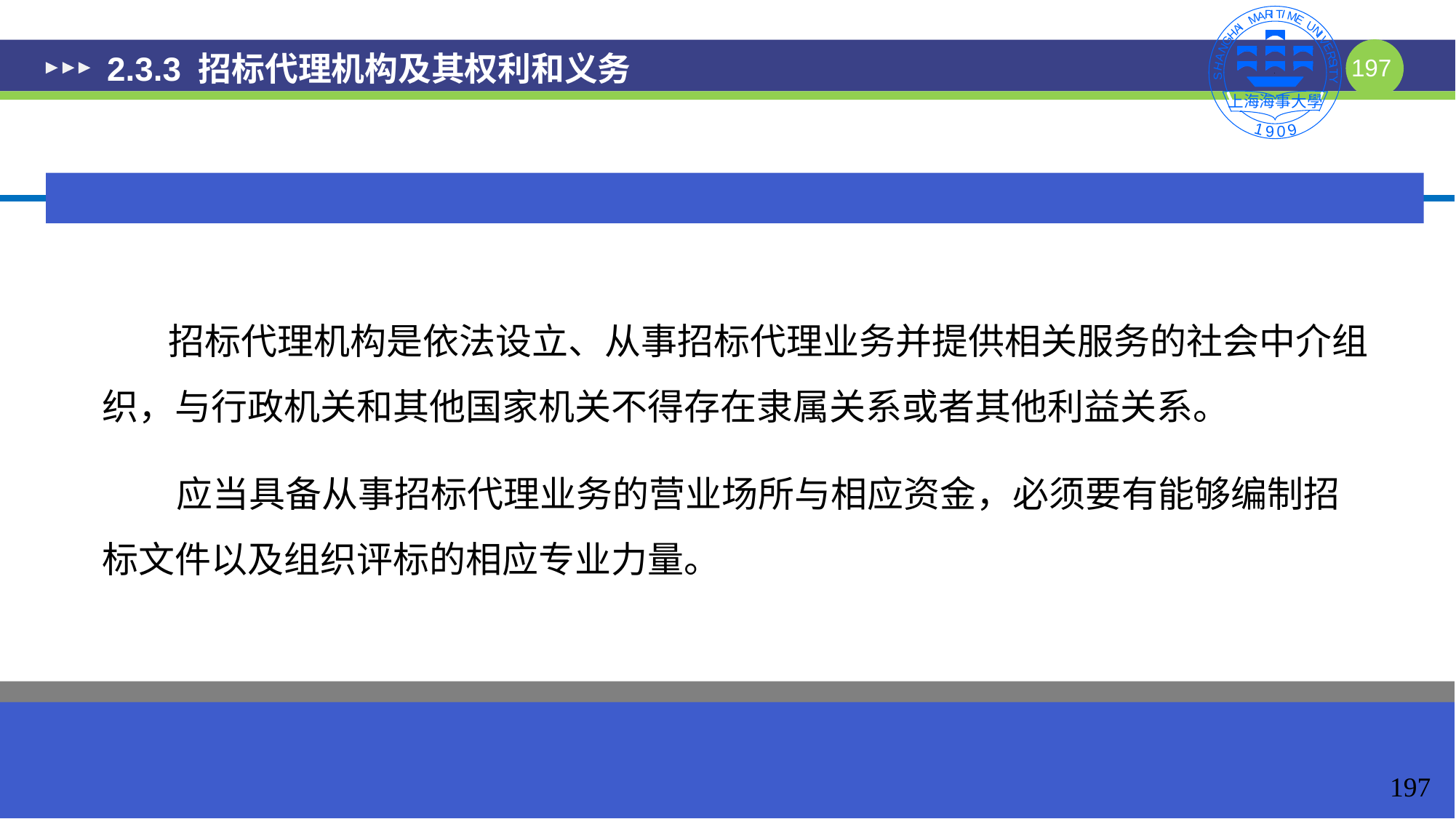

# 2.3.3 招标代理机构及其权利和义务

       招标代理机构是依法设立、从事招标代理业务并提供相关服务的社会中介组织，与行政机关和其他国家机关不得存在隶属关系或者其他利益关系。

        应当具备从事招标代理业务的营业场所与相应资金，必须要有能够编制招标文件以及组织评标的相应专业力量。

197
197